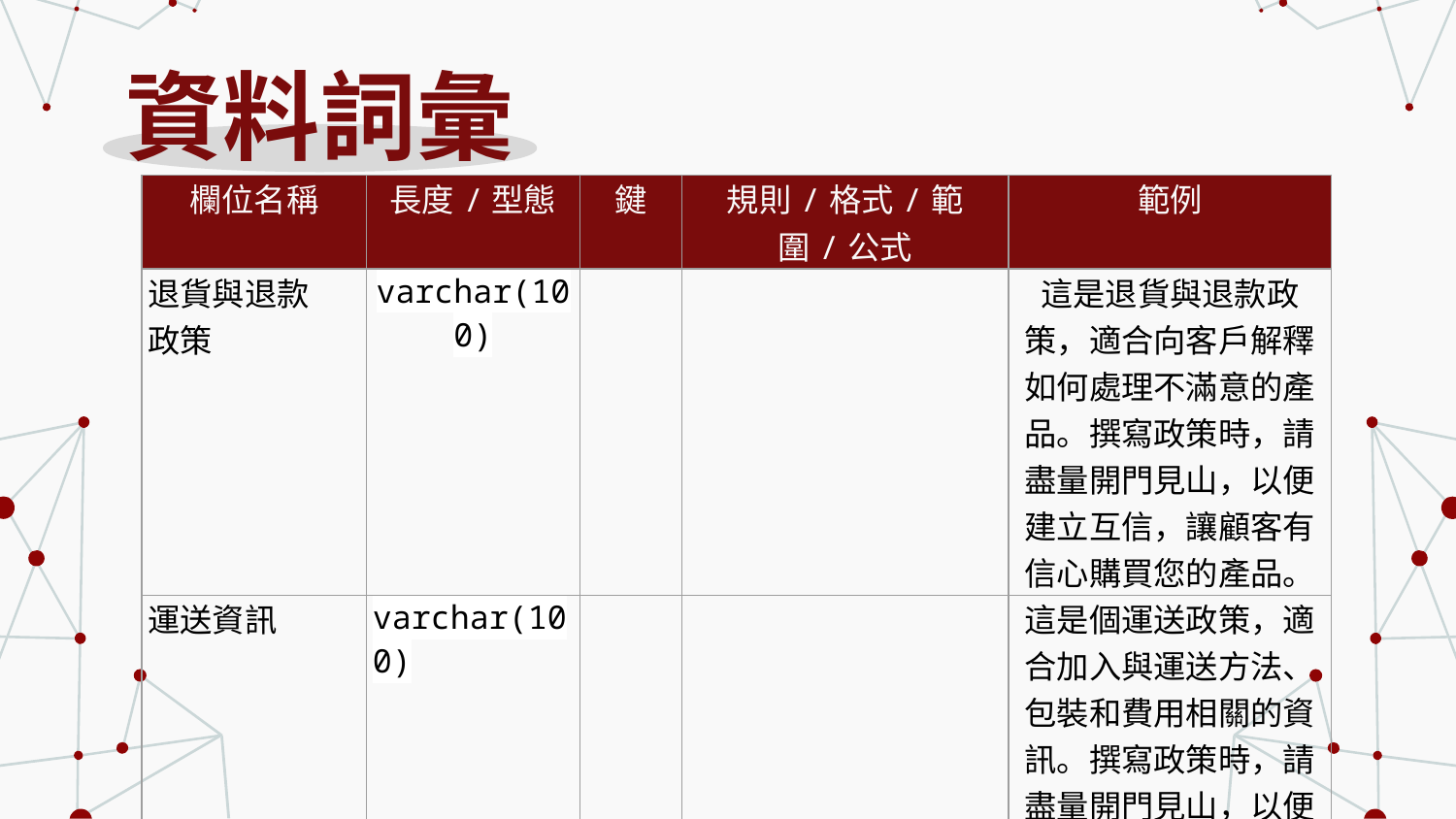

# 資料詞彙

| 欄位名稱 | 長度/型態 | 鍵 | 規則/格式/範圍/公式 | 範例 |
| --- | --- | --- | --- | --- |
| 退貨與退款 政策 | varchar(100) |  |  | 這是退貨與退款政策，適合向客戶解釋如何處理不滿意的產品。撰寫政策時，請盡量開門見山，以便建立互信，讓顧客有信心購買您的產品。 |
| 運送資訊 | varchar(100) |  |  | 這是個運送政策，適合加入與運送方法、包裝和費用相關的資訊。撰寫政策時，請盡量開門見山，以便建立互信，讓顧客有信心購買您的產品。 |